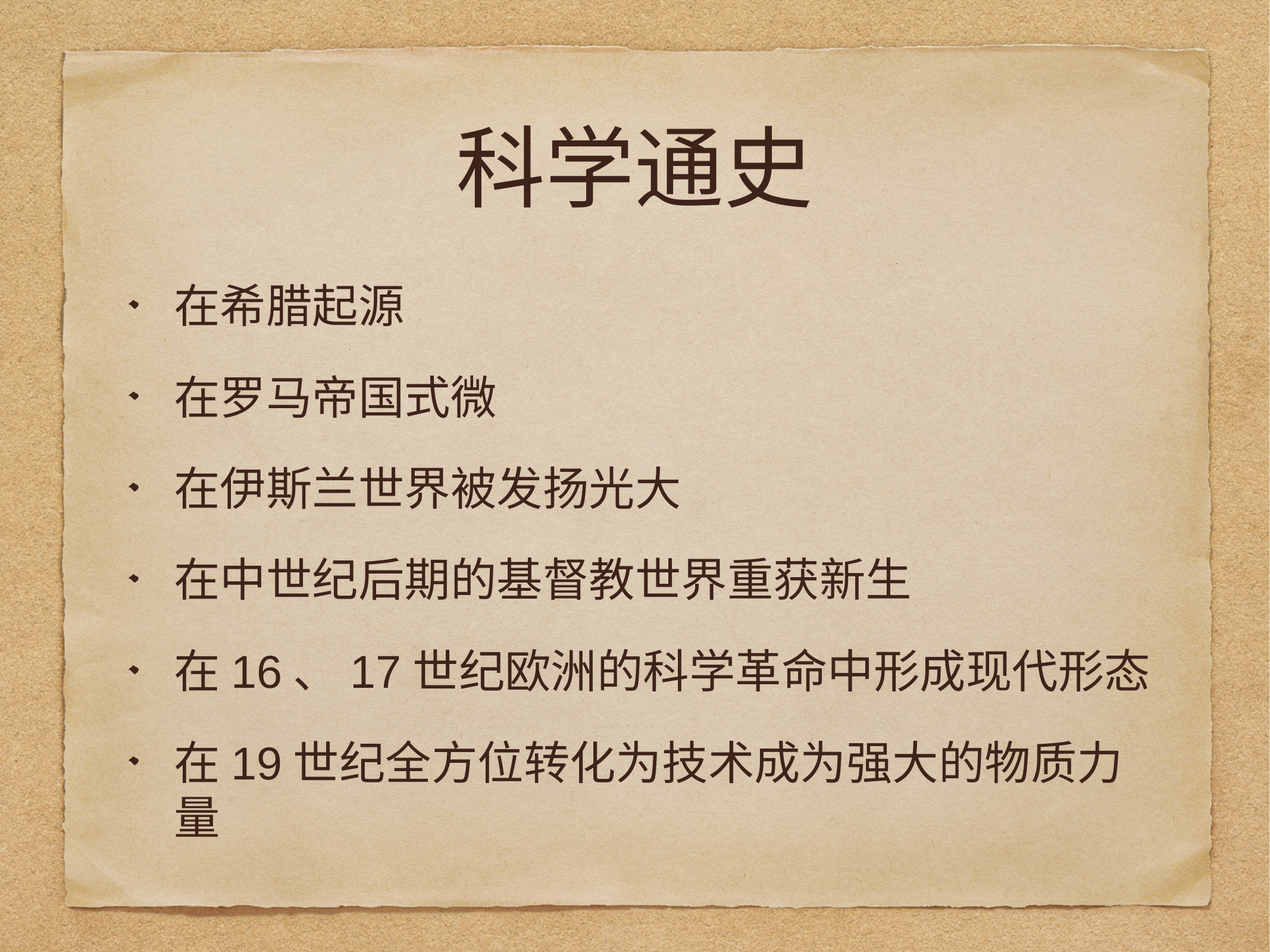

# 科学通史
在希腊起源
在罗马帝国式微
在伊斯兰世界被发扬光大
在中世纪后期的基督教世界重获新生
在16、17世纪欧洲的科学革命中形成现代形态
在19世纪全方位转化为技术成为强大的物质力量